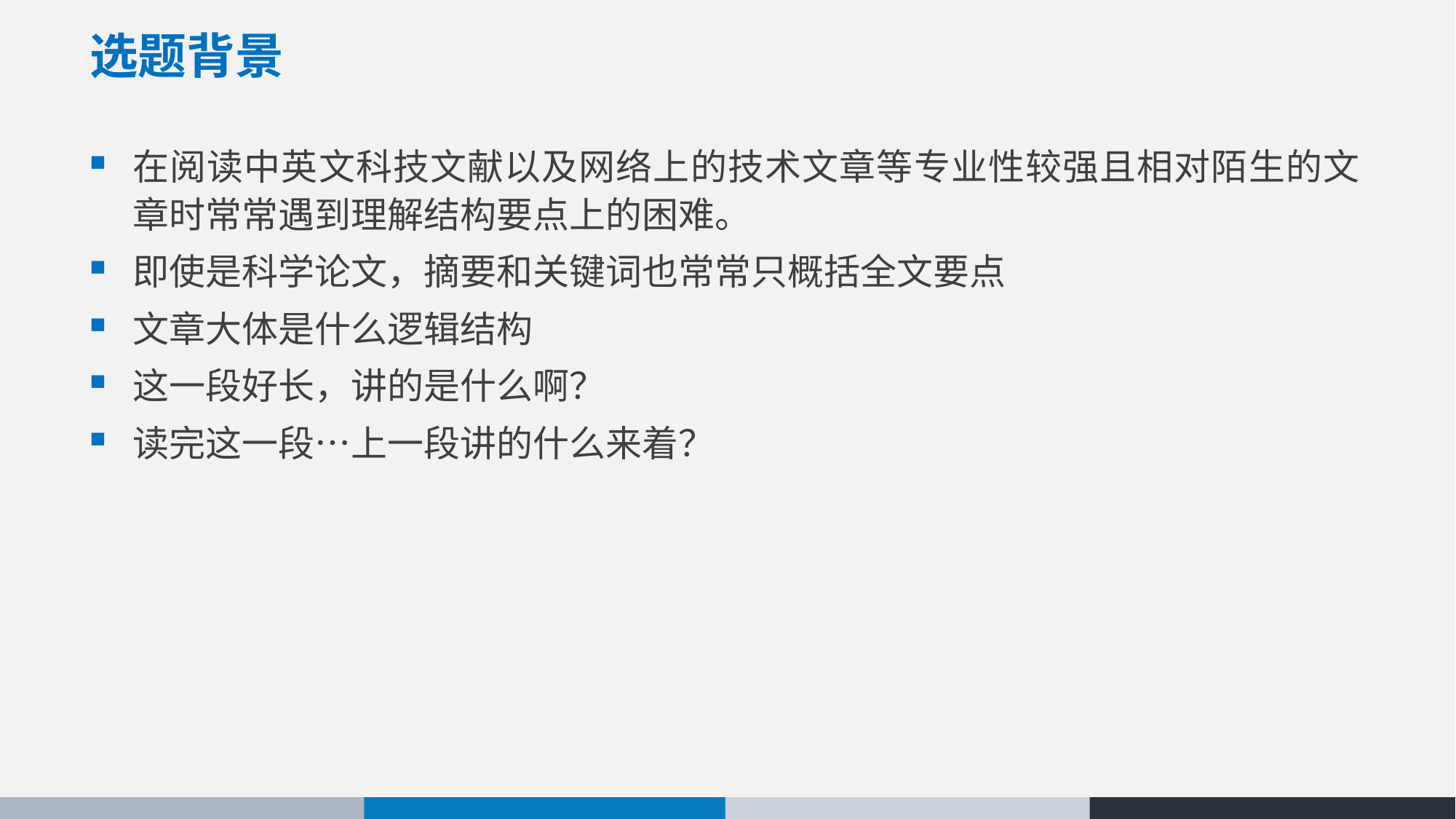

# 选题背景
在阅读中英文科技文献以及网络上的技术文章等专业性较强且相对陌生的文章时常常遇到理解结构要点上的困难。
即使是科学论文，摘要和关键词也常常只概括全文要点
文章大体是什么逻辑结构
这一段好长，讲的是什么啊？
读完这一段…上一段讲的什么来着？